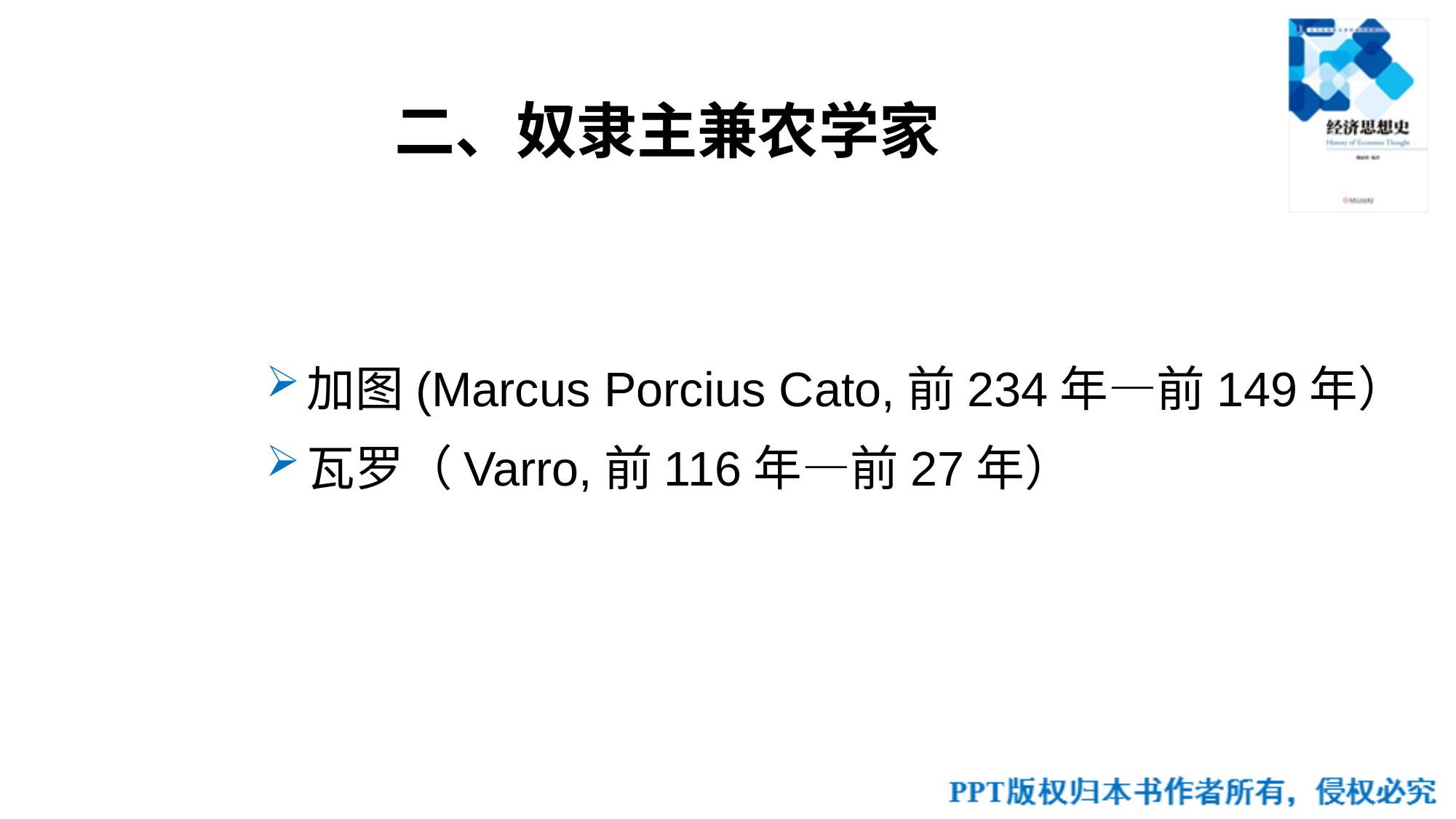

# 二、奴隶主兼农学家
加图(Marcus Porcius Cato,前234年—前149年）
瓦罗（Varro,前116年—前27年）

19